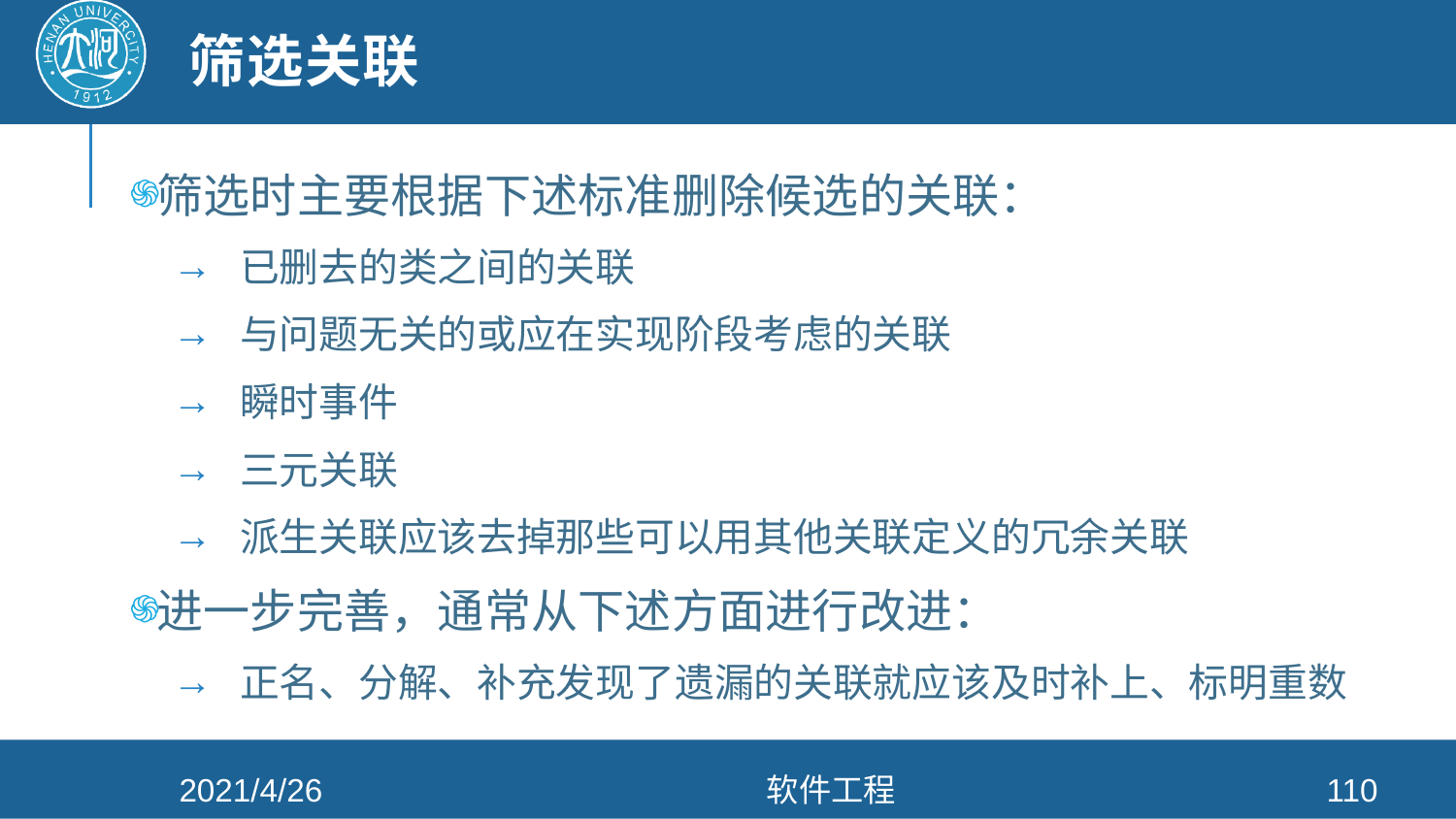

# 筛选关联
筛选时主要根据下述标准删除候选的关联：
已删去的类之间的关联
与问题无关的或应在实现阶段考虑的关联
瞬时事件
三元关联
派生关联应该去掉那些可以用其他关联定义的冗余关联
进一步完善，通常从下述方面进行改进：
正名、分解、补充发现了遗漏的关联就应该及时补上、标明重数

2021/4/26
软件工程
110